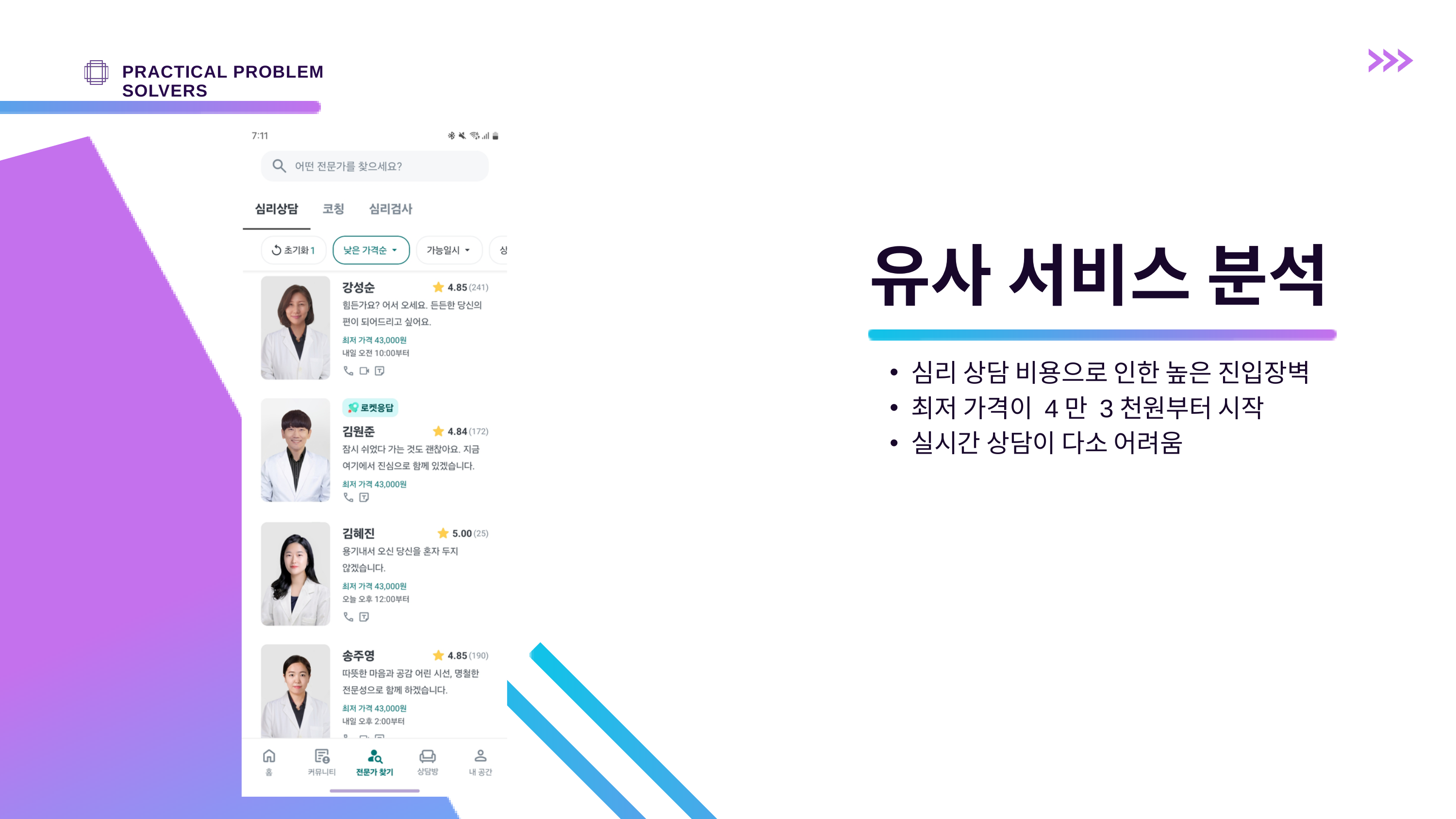

PRACTICAL PROBLEM SOLVERS

유사 서비스 분석

심리 상담 비용으로 인한 높은 진입장벽
최저 가격이 4만 3천원부터 시작
실시간 상담이 다소 어려움